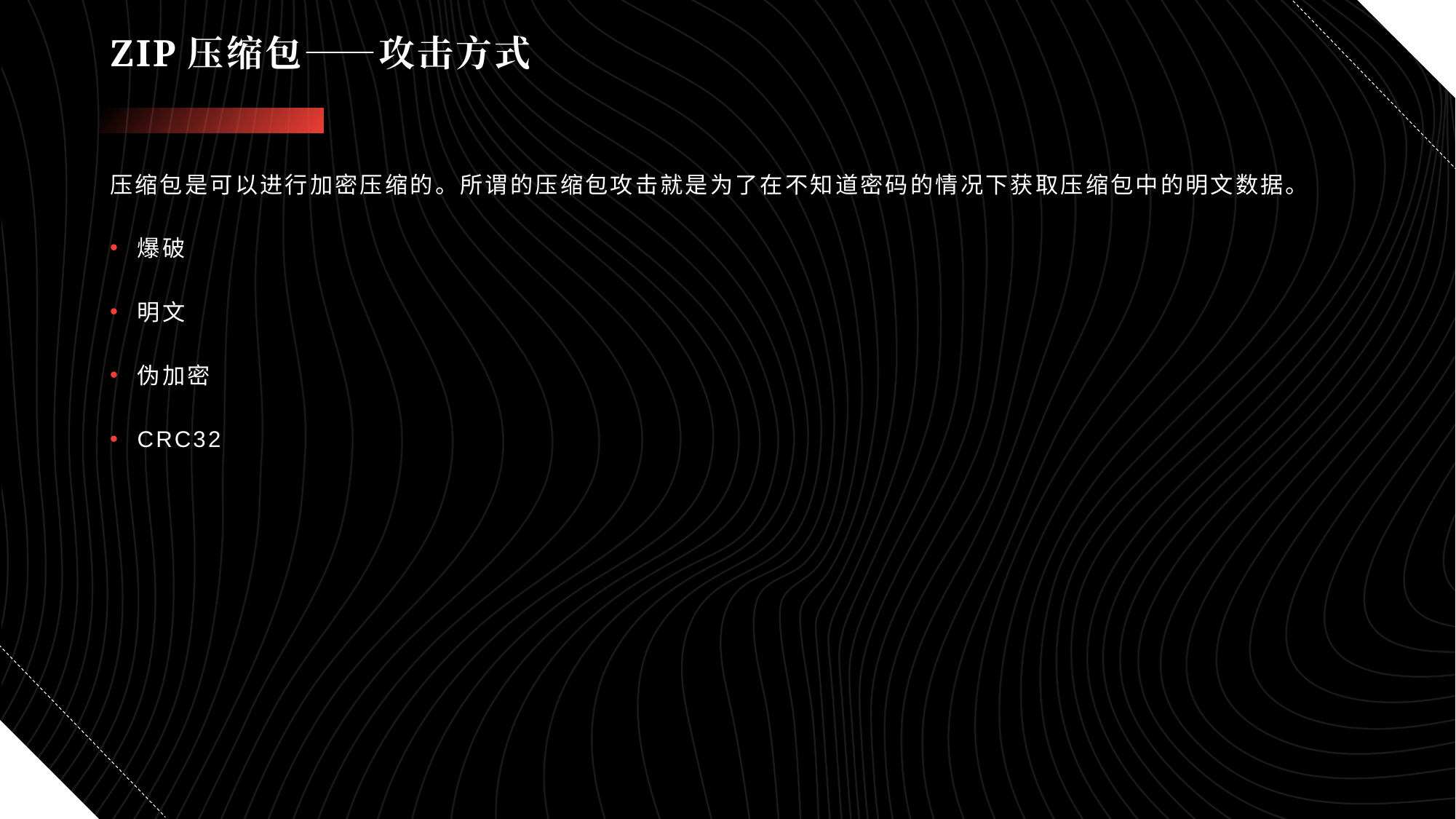

# ZIP压缩包——攻击方式
压缩包是可以进行加密压缩的。所谓的压缩包攻击就是为了在不知道密码的情况下获取压缩包中的明文数据。
爆破
明文
伪加密
CRC32